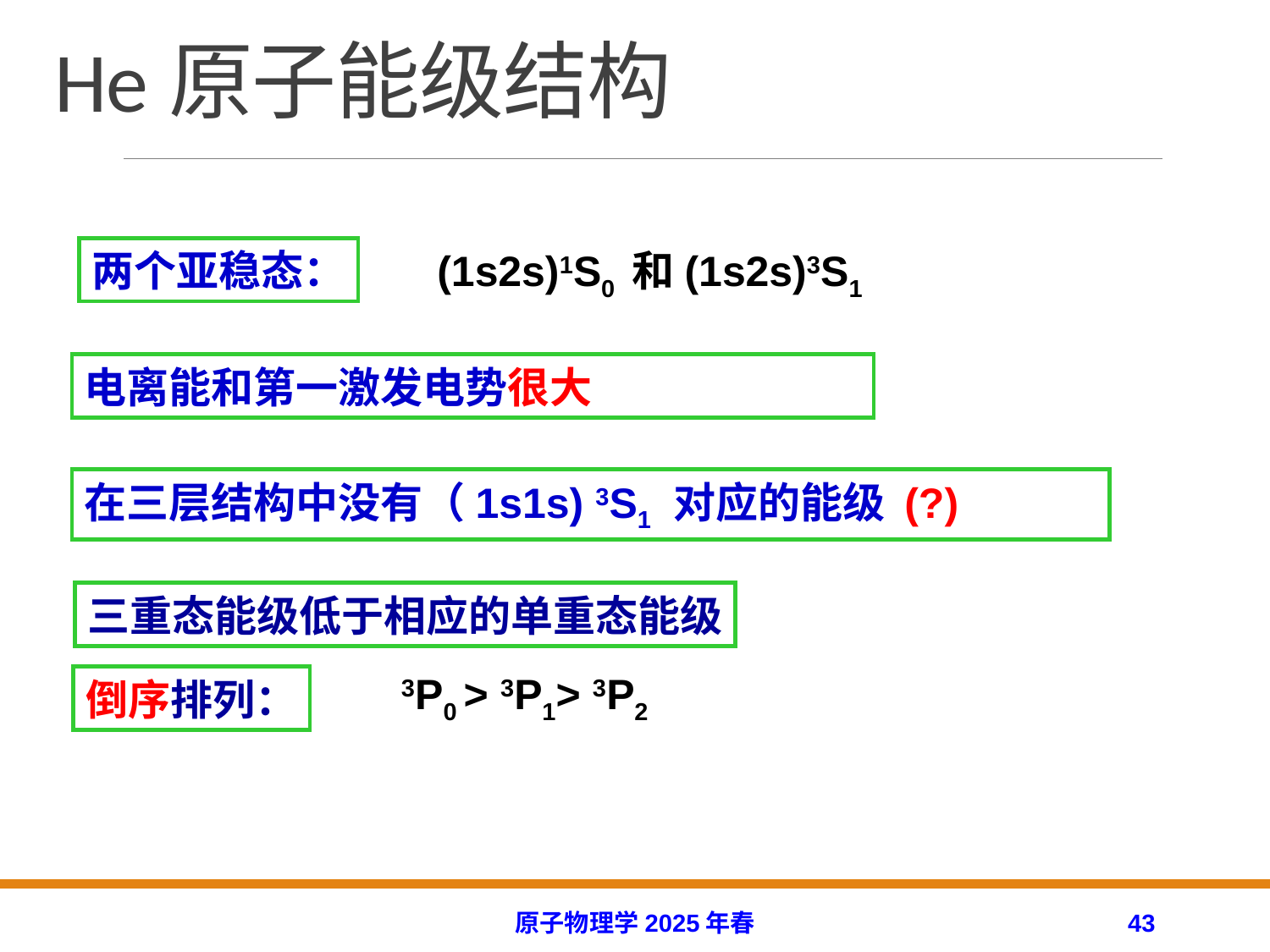

# He原子能级结构
两个亚稳态：
(1s2s)1S0 和(1s2s)3S1
电离能和第一激发电势很大
在三层结构中没有（1s1s) 3S1 对应的能级 (?)
三重态能级低于相应的单重态能级
3P0 > 3P1> 3P2
倒序排列：
原子物理学2025年春
43